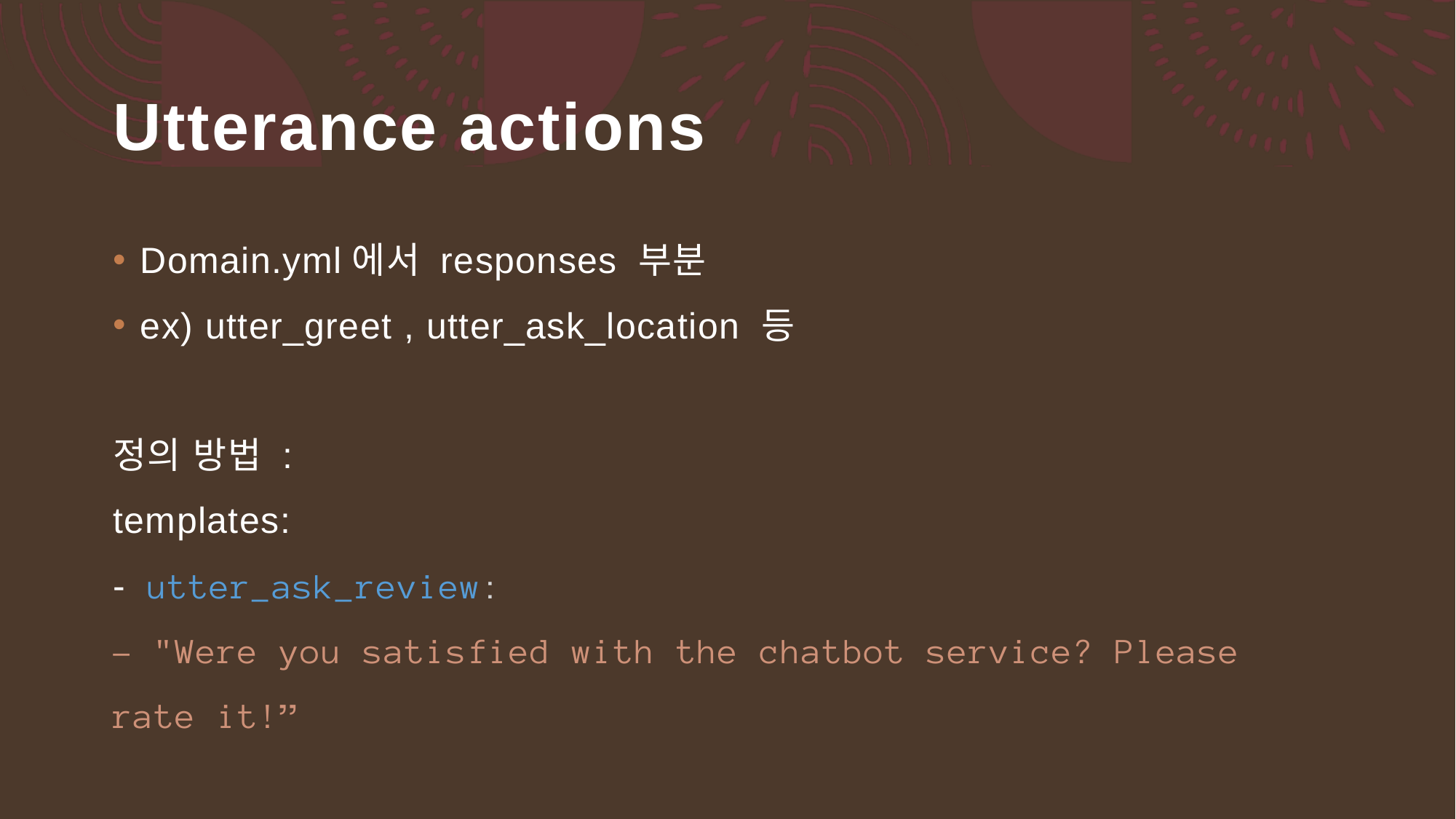

# Utterance actions
Domain.yml에서 responses 부분
ex) utter_greet , utter_ask_location 등

정의 방법 :
templates:
- utter_ask_review:
- "Were you satisfied with the chatbot service? Please
rate it!”